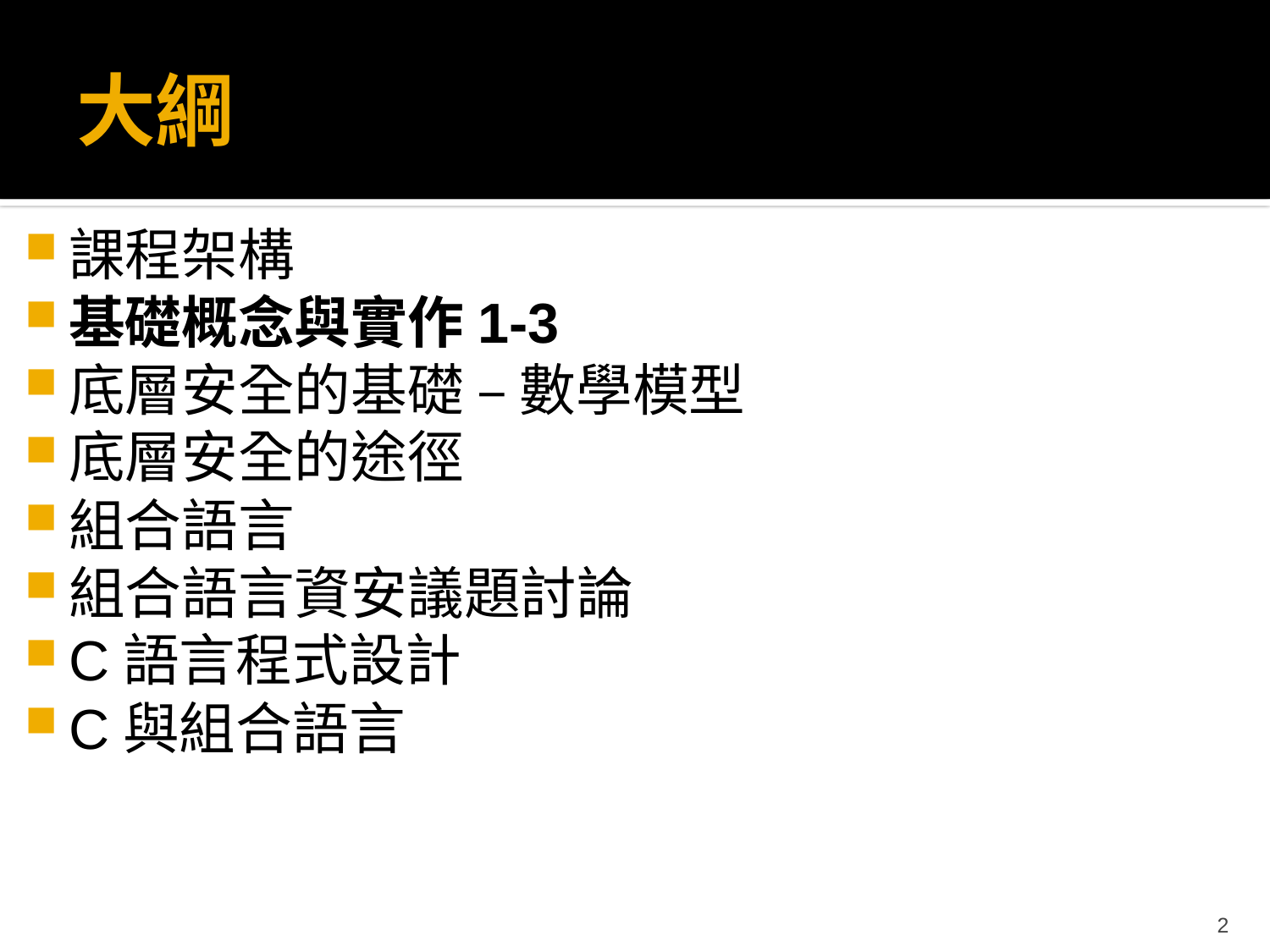

# 大綱
課程架構
基礎概念與實作1-3
底層安全的基礎 – 數學模型
底層安全的途徑
組合語言
組合語言資安議題討論
C語言程式設計
C與組合語言
2